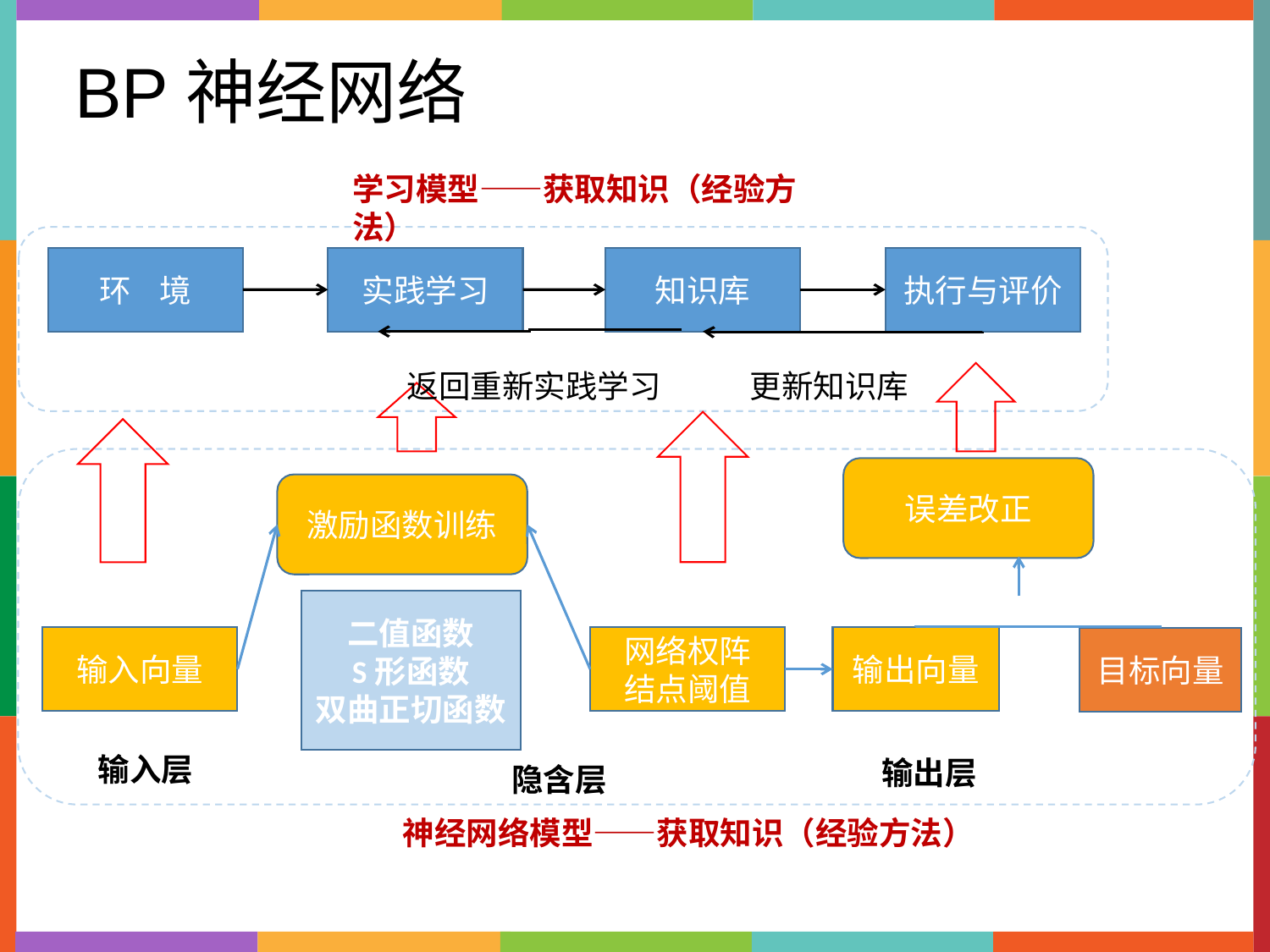

BP神经网络
学习模型——获取知识（经验方法）

环    境
实践学习
知识库
执行与评价
返回重新实践学习
更新知识库

误差改正
激励函数训练
二值函数
S形函数
双曲正切函数
输入向量
网络权阵
结点阈值
输出向量
目标向量
输入层
输出层
隐含层
神经网络模型——获取知识（经验方法）